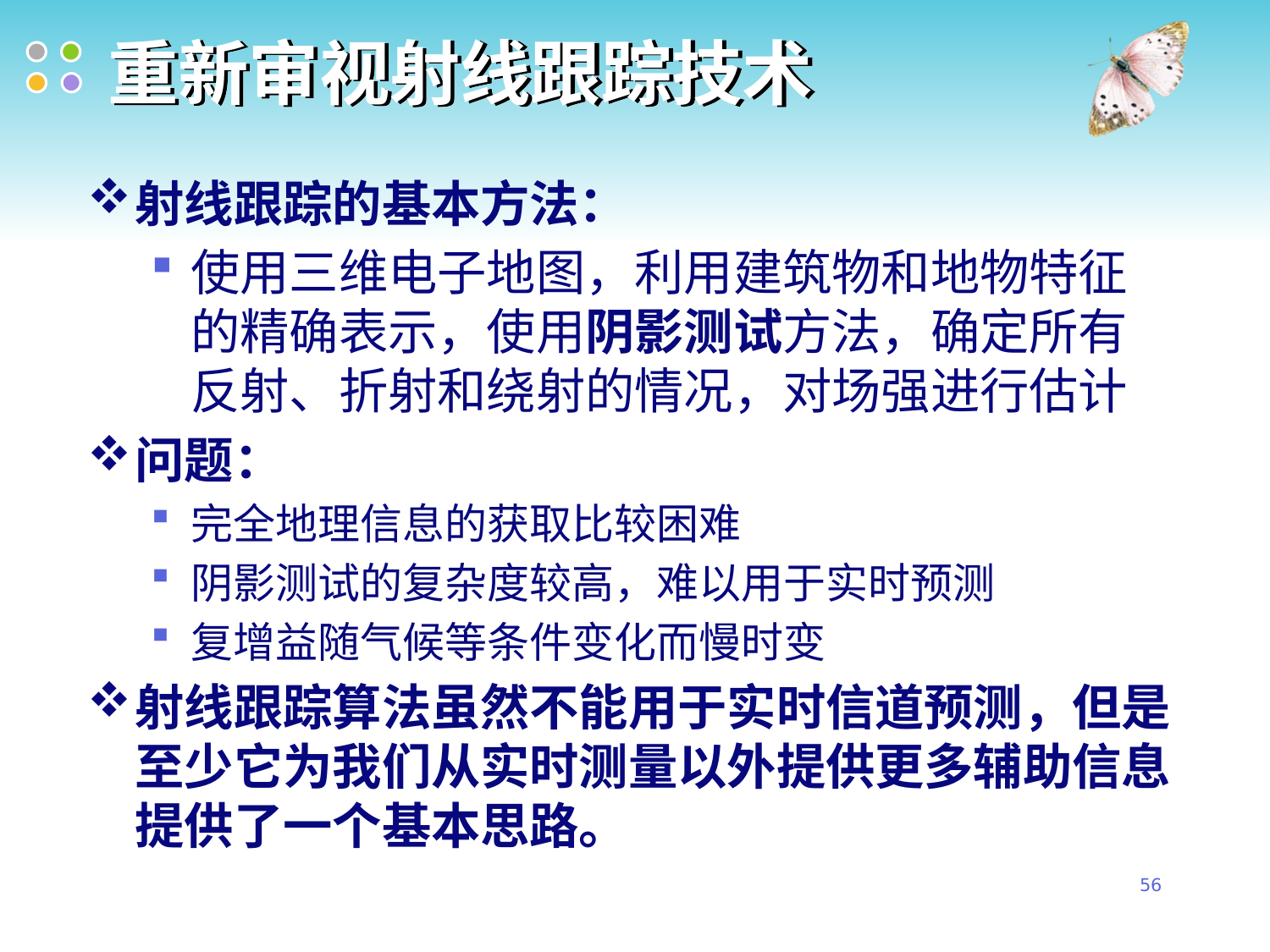

# 重新审视射线跟踪技术
射线跟踪的基本方法：
使用三维电子地图，利用建筑物和地物特征的精确表示，使用阴影测试方法，确定所有反射、折射和绕射的情况，对场强进行估计
问题：
完全地理信息的获取比较困难
阴影测试的复杂度较高，难以用于实时预测
复增益随气候等条件变化而慢时变
射线跟踪算法虽然不能用于实时信道预测，但是至少它为我们从实时测量以外提供更多辅助信息提供了一个基本思路。

56